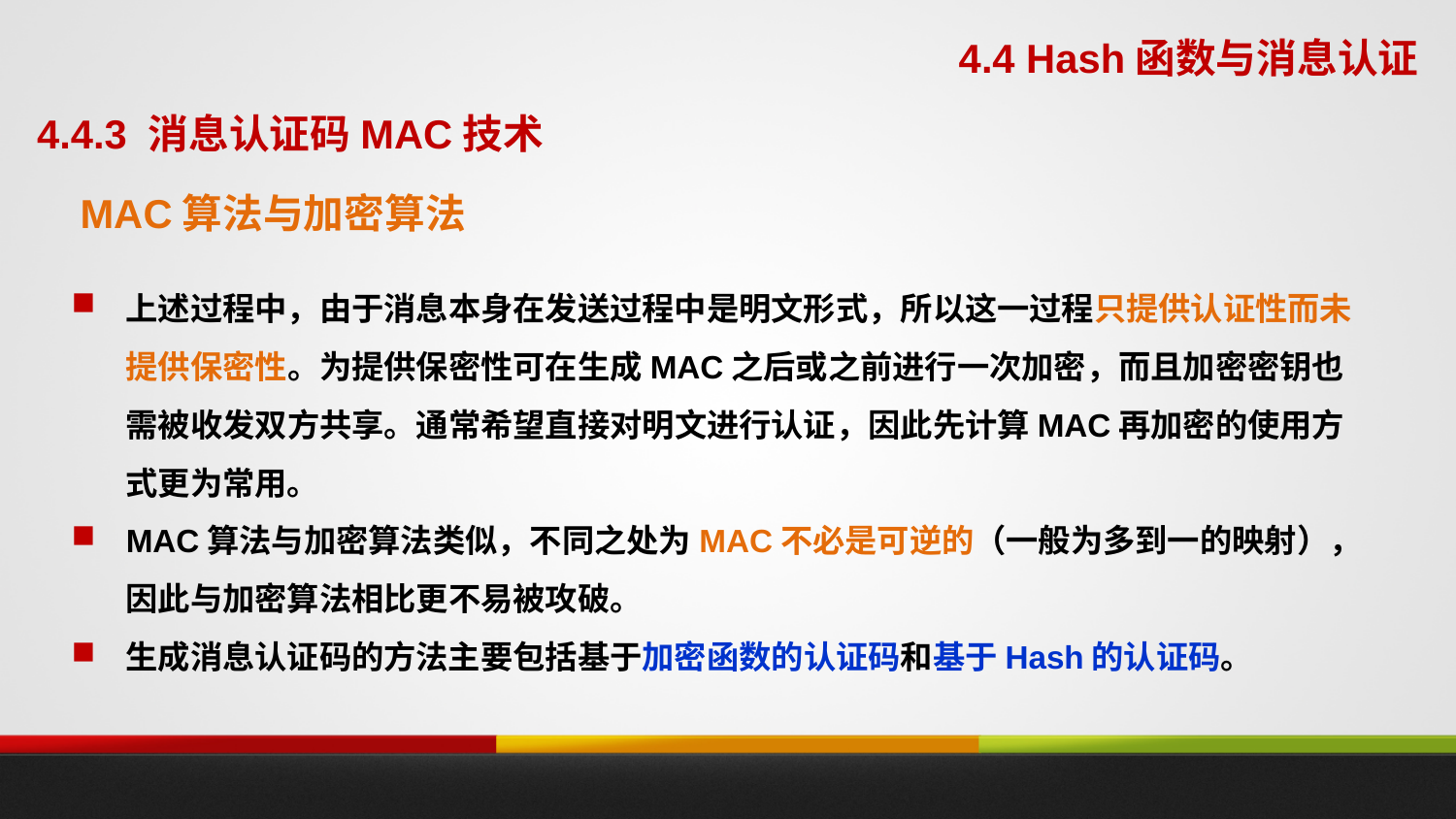

4.4 Hash函数与消息认证
4.4.3 消息认证码MAC技术
# MAC算法与加密算法
上述过程中，由于消息本身在发送过程中是明文形式，所以这一过程只提供认证性而未提供保密性。为提供保密性可在生成MAC之后或之前进行一次加密，而且加密密钥也需被收发双方共享。通常希望直接对明文进行认证，因此先计算MAC再加密的使用方式更为常用。
MAC算法与加密算法类似，不同之处为MAC不必是可逆的（一般为多到一的映射），因此与加密算法相比更不易被攻破。
生成消息认证码的方法主要包括基于加密函数的认证码和基于Hash的认证码。